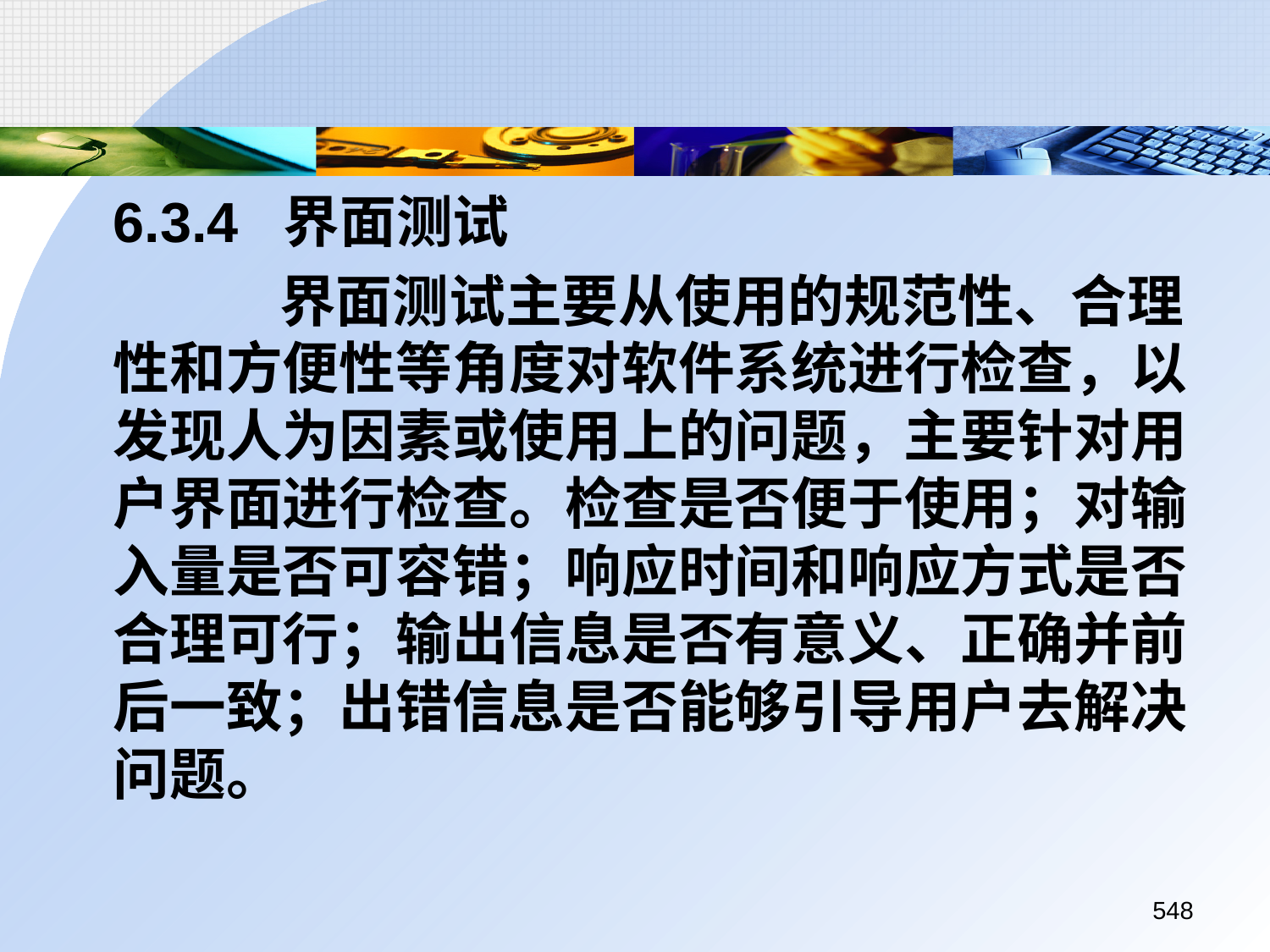

6.3.4  界面测试
		  界面测试主要从使用的规范性、合理性和方便性等角度对软件系统进行检查，以发现人为因素或使用上的问题，主要针对用户界面进行检查。检查是否便于使用；对输入量是否可容错；响应时间和响应方式是否合理可行；输出信息是否有意义、正确并前后一致；出错信息是否能够引导用户去解决问题。
548